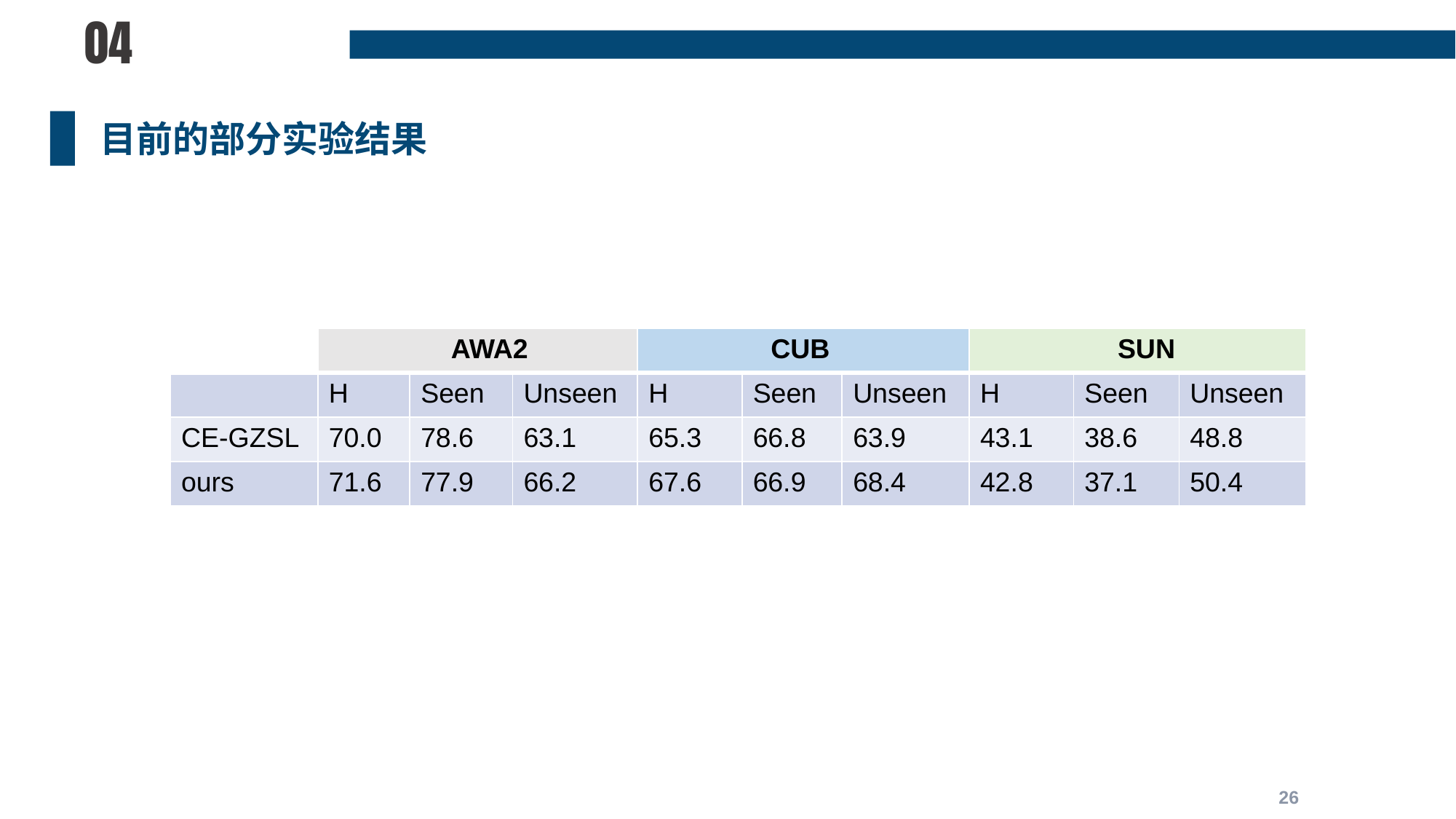

04

目前的部分实验结果
|  | AWA2 |  |  | CUB |  |  | SUN |  |  |
| --- | --- | --- | --- | --- | --- | --- | --- | --- | --- |
|  | H | Seen | Unseen | H | Seen | Unseen | H | Seen | Unseen |
| CE-GZSL | 70.0 | 78.6 | 63.1 | 65.3 | 66.8 | 63.9 | 43.1 | 38.6 | 48.8 |
| ours | 71.6 | 77.9 | 66.2 | 67.6 | 66.9 | 68.4 | 42.8 | 37.1 | 50.4 |
26